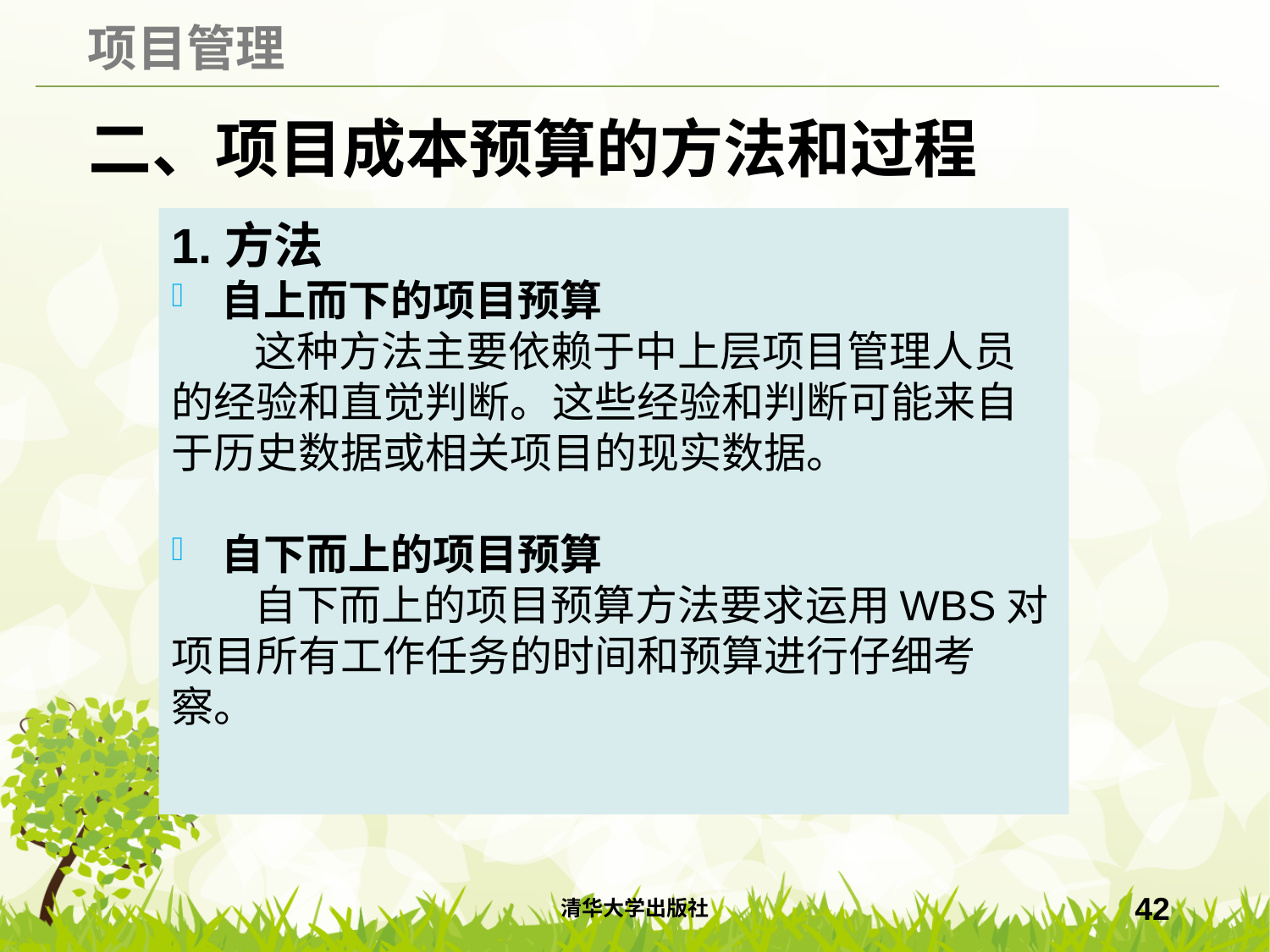

# 二、项目成本预算的方法和过程
1.方法
自上而下的项目预算
 这种方法主要依赖于中上层项目管理人员的经验和直觉判断。这些经验和判断可能来自于历史数据或相关项目的现实数据。

自下而上的项目预算
 自下而上的项目预算方法要求运用WBS对项目所有工作任务的时间和预算进行仔细考察。
清华大学出版社
42